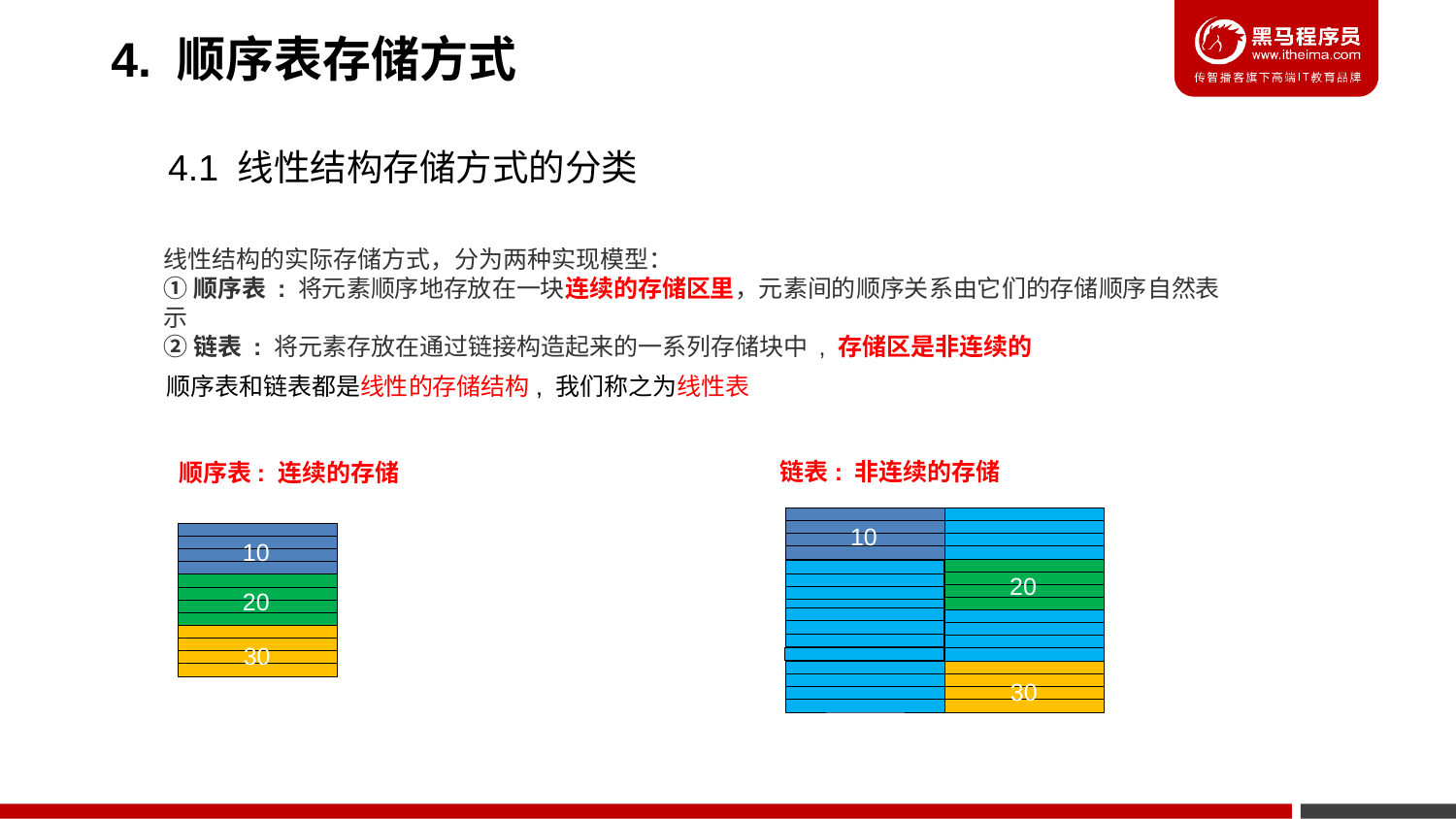

4. 顺序表存储方式
4.1 线性结构存储方式的分类

线性结构的实际存储方式，分为两种实现模型：
①顺序表 : 将元素顺序地存放在一块连续的存储区里，元素间的顺序关系由它们的存储顺序自然表示
②链表 : 将元素存放在通过链接构造起来的一系列存储块中 , 存储区是非连续的
顺序表和链表都是线性的存储结构, 我们称之为线性表
链表: 非连续的存储
顺序表: 连续的存储

10

10

20

20

30

30